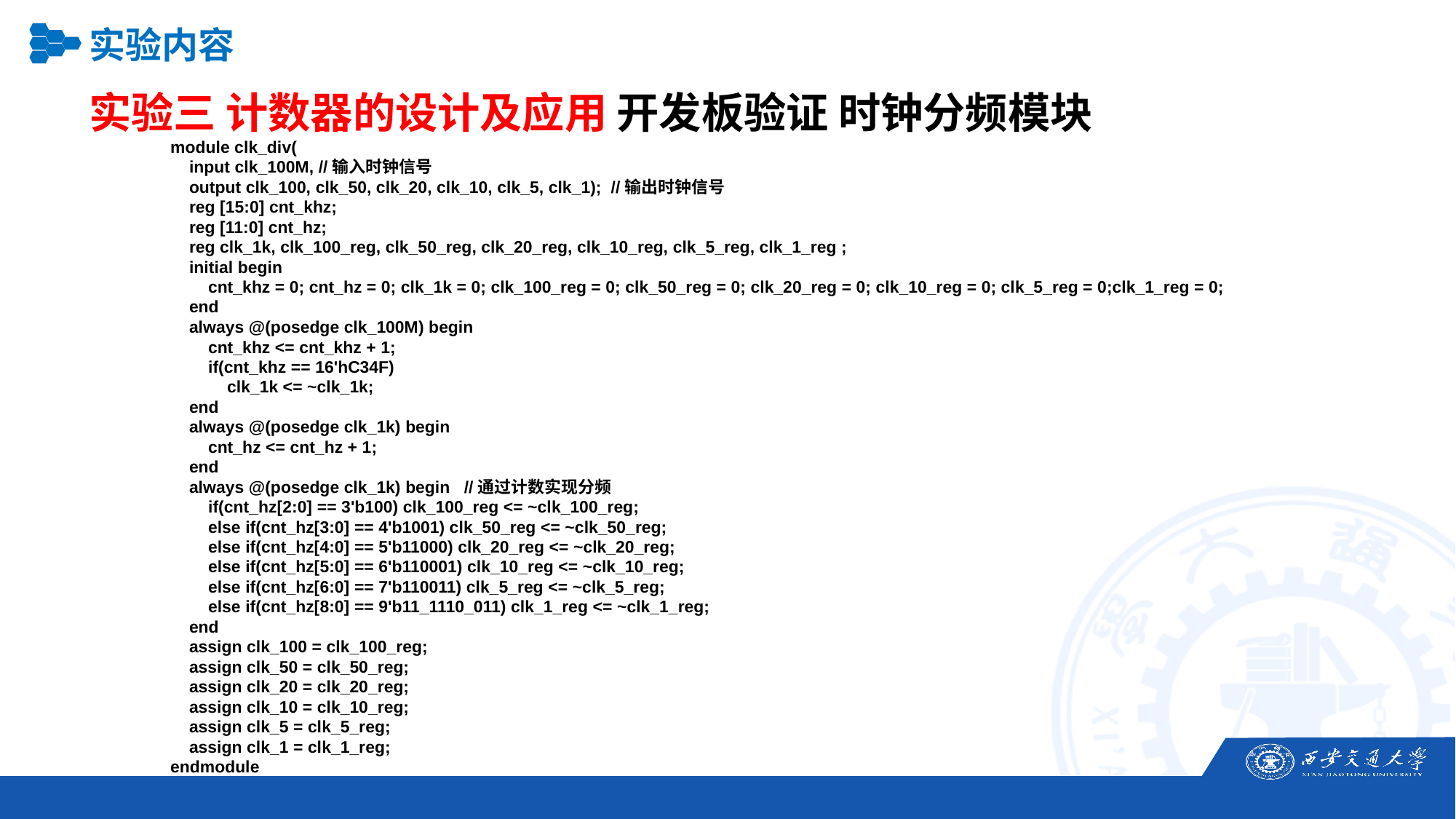

实验内容
实验三 计数器的设计及应用 开发板验证 时钟分频模块
module clk_div(
    input clk_100M, //输入时钟信号
    output clk_100, clk_50, clk_20, clk_10, clk_5, clk_1);  //输出时钟信号
    reg [15:0] cnt_khz;
    reg [11:0] cnt_hz;
    reg clk_1k, clk_100_reg, clk_50_reg, clk_20_reg, clk_10_reg, clk_5_reg, clk_1_reg ;
    initial begin
        cnt_khz = 0; cnt_hz = 0; clk_1k = 0; clk_100_reg = 0; clk_50_reg = 0; clk_20_reg = 0; clk_10_reg = 0; clk_5_reg = 0;clk_1_reg = 0;
    end
    always @(posedge clk_100M) begin
        cnt_khz <= cnt_khz + 1;
        if(cnt_khz == 16'hC34F)
            clk_1k <= ~clk_1k;
    end
    always @(posedge clk_1k) begin
        cnt_hz <= cnt_hz + 1;
    end
    always @(posedge clk_1k) begin   //通过计数实现分频
        if(cnt_hz[2:0] == 3'b100) clk_100_reg <= ~clk_100_reg;
        else if(cnt_hz[3:0] == 4'b1001) clk_50_reg <= ~clk_50_reg;
        else if(cnt_hz[4:0] == 5'b11000) clk_20_reg <= ~clk_20_reg;
        else if(cnt_hz[5:0] == 6'b110001) clk_10_reg <= ~clk_10_reg;
        else if(cnt_hz[6:0] == 7'b110011) clk_5_reg <= ~clk_5_reg;
        else if(cnt_hz[8:0] == 9'b11_1110_011) clk_1_reg <= ~clk_1_reg;
    end
    assign clk_100 = clk_100_reg;
    assign clk_50 = clk_50_reg;
    assign clk_20 = clk_20_reg;
    assign clk_10 = clk_10_reg;
    assign clk_5 = clk_5_reg;
    assign clk_1 = clk_1_reg;
endmodule